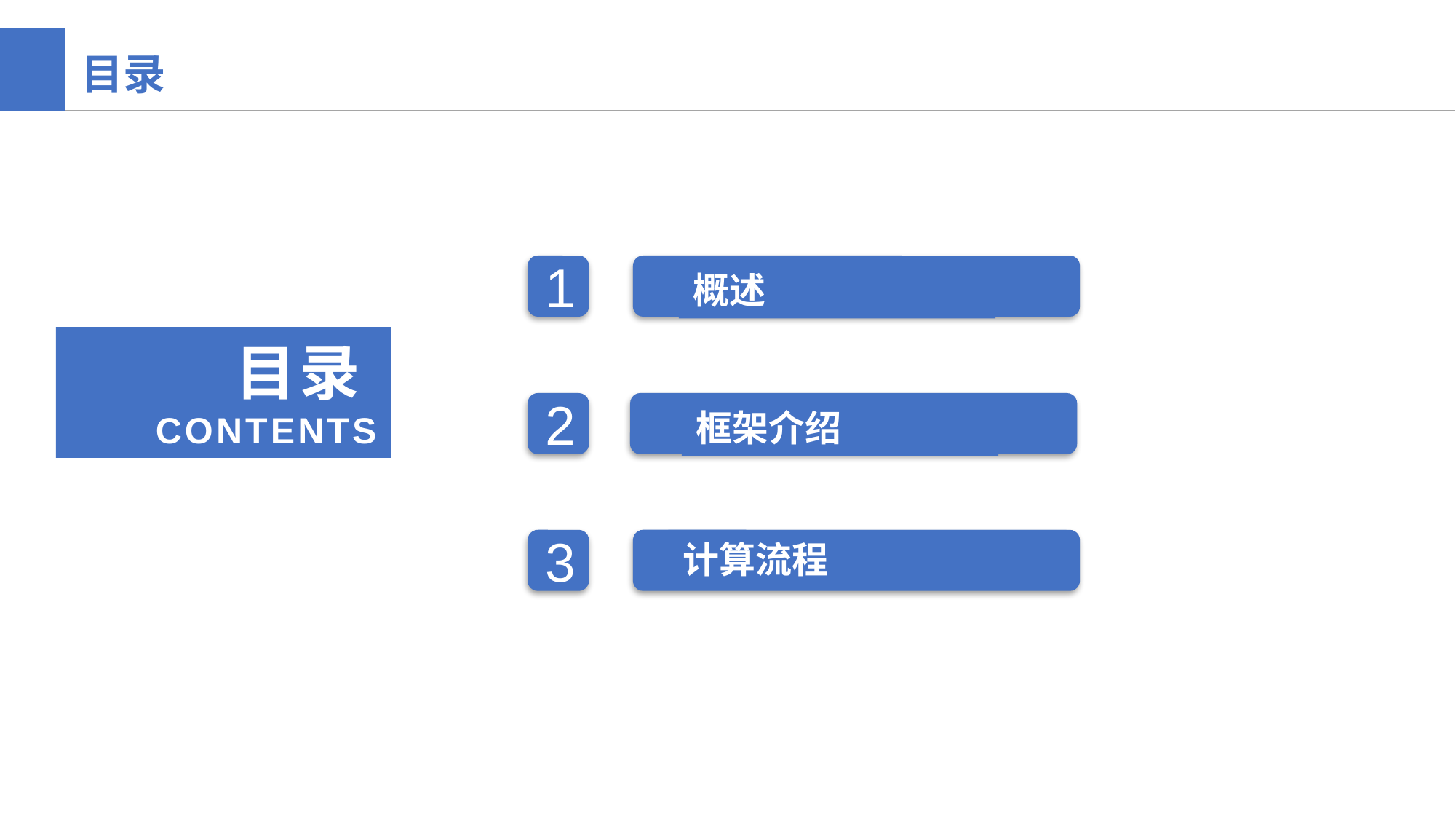

目录

1

概述
目录
CONTENTS
2

框架介绍
3

计算流程